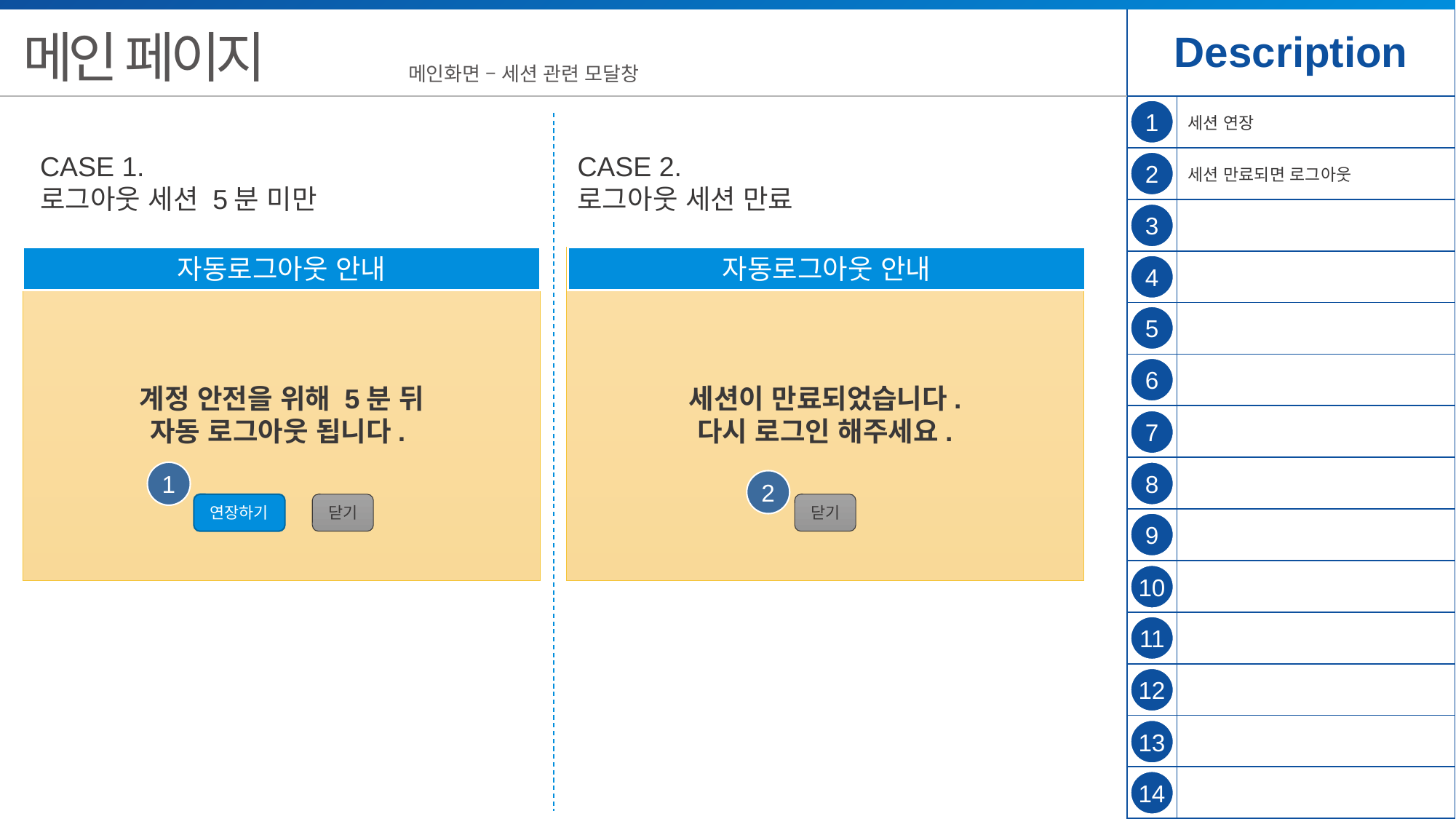

| Description |  |
| --- | --- |
|  | 세션 연장 |
|  | 세션 만료되면 로그아웃 |
|  |  |
|  |  |
|  |  |
|  |  |
|  |  |
|  |  |
|  |  |
|  |  |
|  |  |
|  |  |
|  |  |
|  |  |
메인 페이지
메인화면 – 세션 관련 모달창
1
CASE 1.
로그아웃 세션 5분 미만
CASE 2.
로그아웃 세션 만료
2
3
계정 안전을 위해 5분 뒤
자동 로그아웃 됩니다.
자동로그아웃 안내
세션이 만료되었습니다.
다시 로그인 해주세요.
자동로그아웃 안내
4
5
6
7
8
1
2
연장하기
닫기
닫기
9
10
11
12
13
14